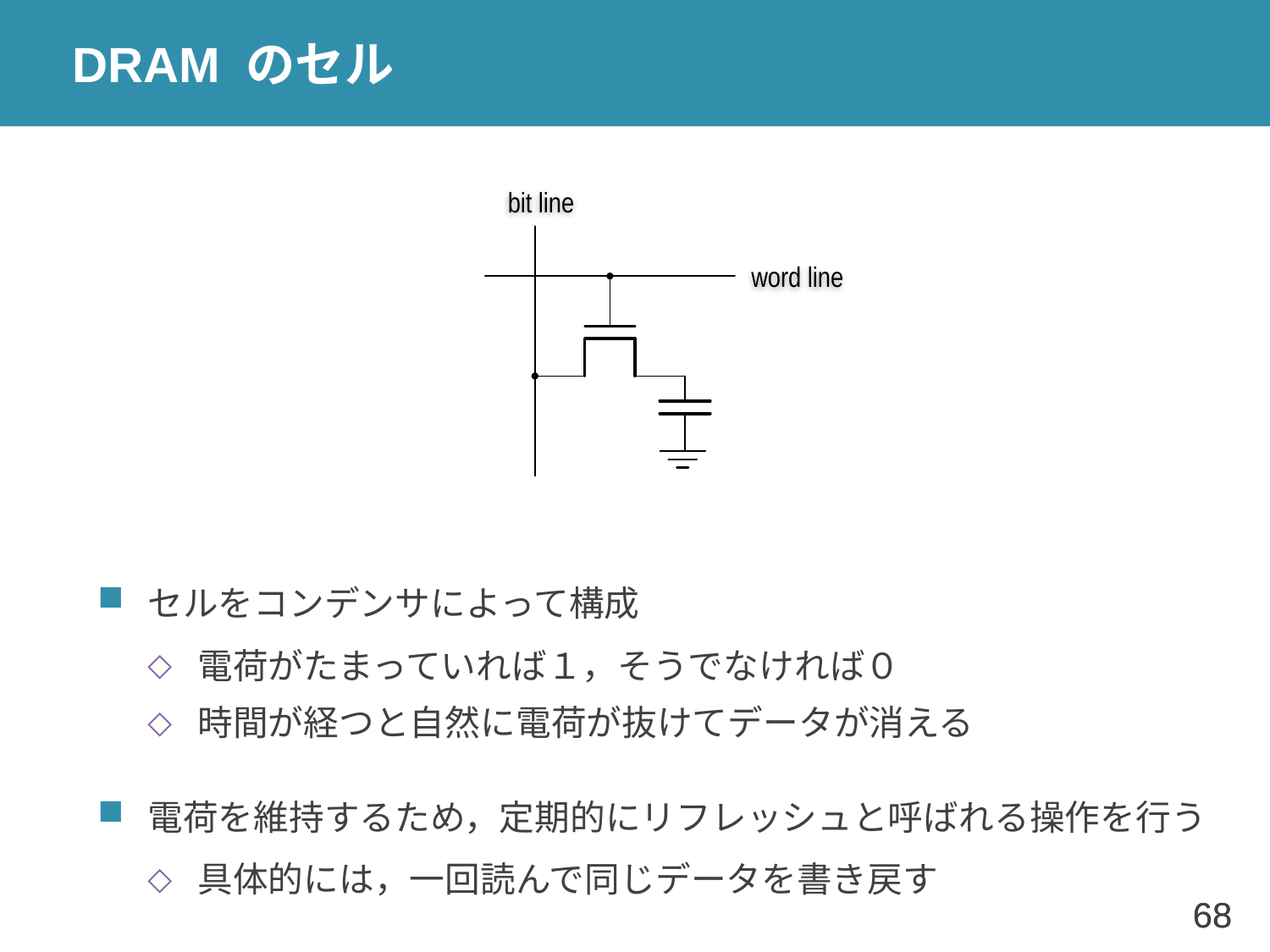

# DRAM のセル
bit line
word line
セルをコンデンサによって構成
電荷がたまっていれば１，そうでなければ０
時間が経つと自然に電荷が抜けてデータが消える
電荷を維持するため，定期的にリフレッシュと呼ばれる操作を行う
具体的には，一回読んで同じデータを書き戻す